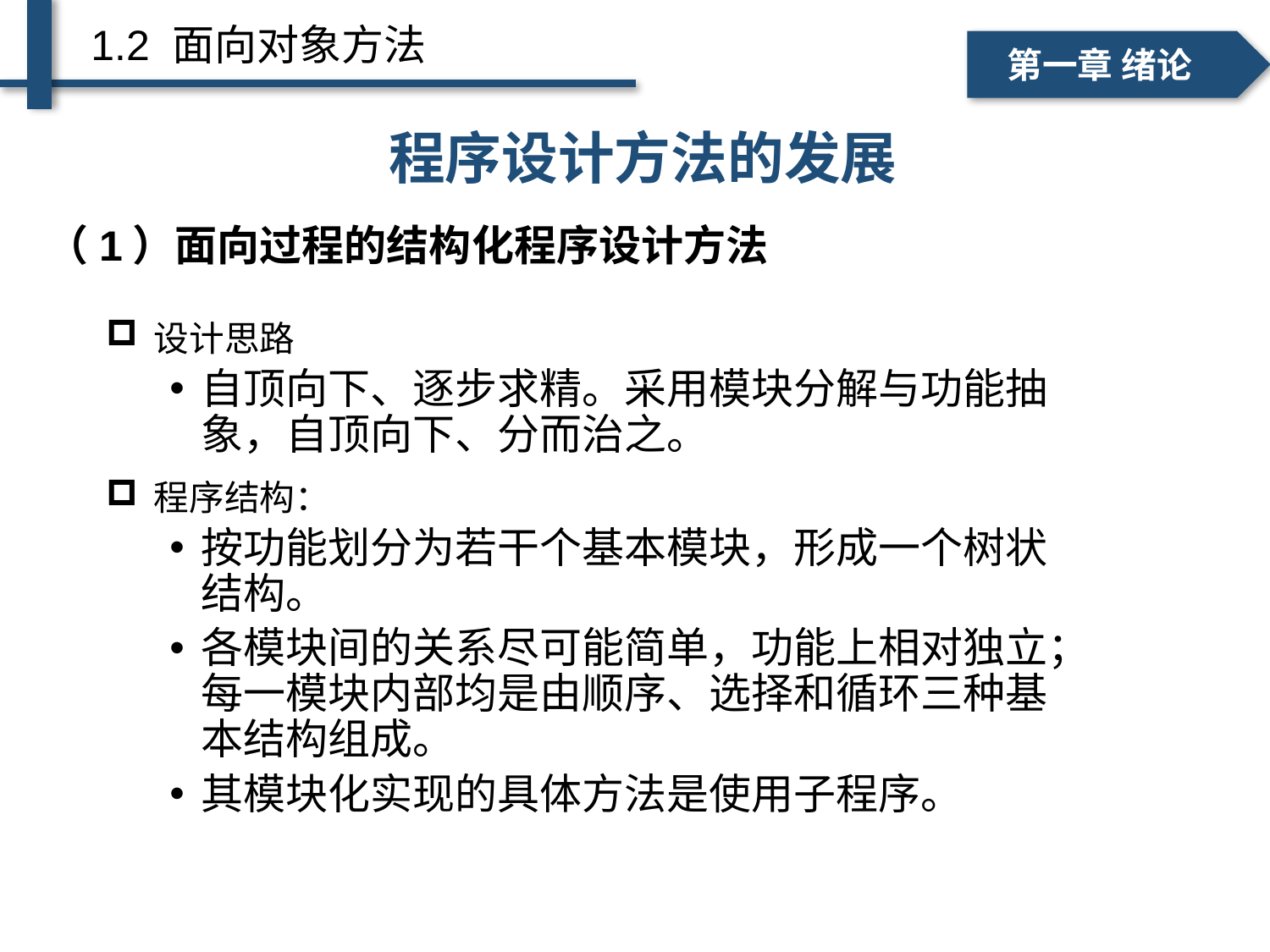

1.2 面向对象方法

一、个人简介
二、学术成绩

第一章 绪论

程序设计方法的发展
（1）面向过程的结构化程序设计方法
设计思路
自顶向下、逐步求精。采用模块分解与功能抽象，自顶向下、分而治之。
程序结构：
按功能划分为若干个基本模块，形成一个树状结构。
各模块间的关系尽可能简单，功能上相对独立；每一模块内部均是由顺序、选择和循环三种基本结构组成。
其模块化实现的具体方法是使用子程序。
单词级别
句子级别
22